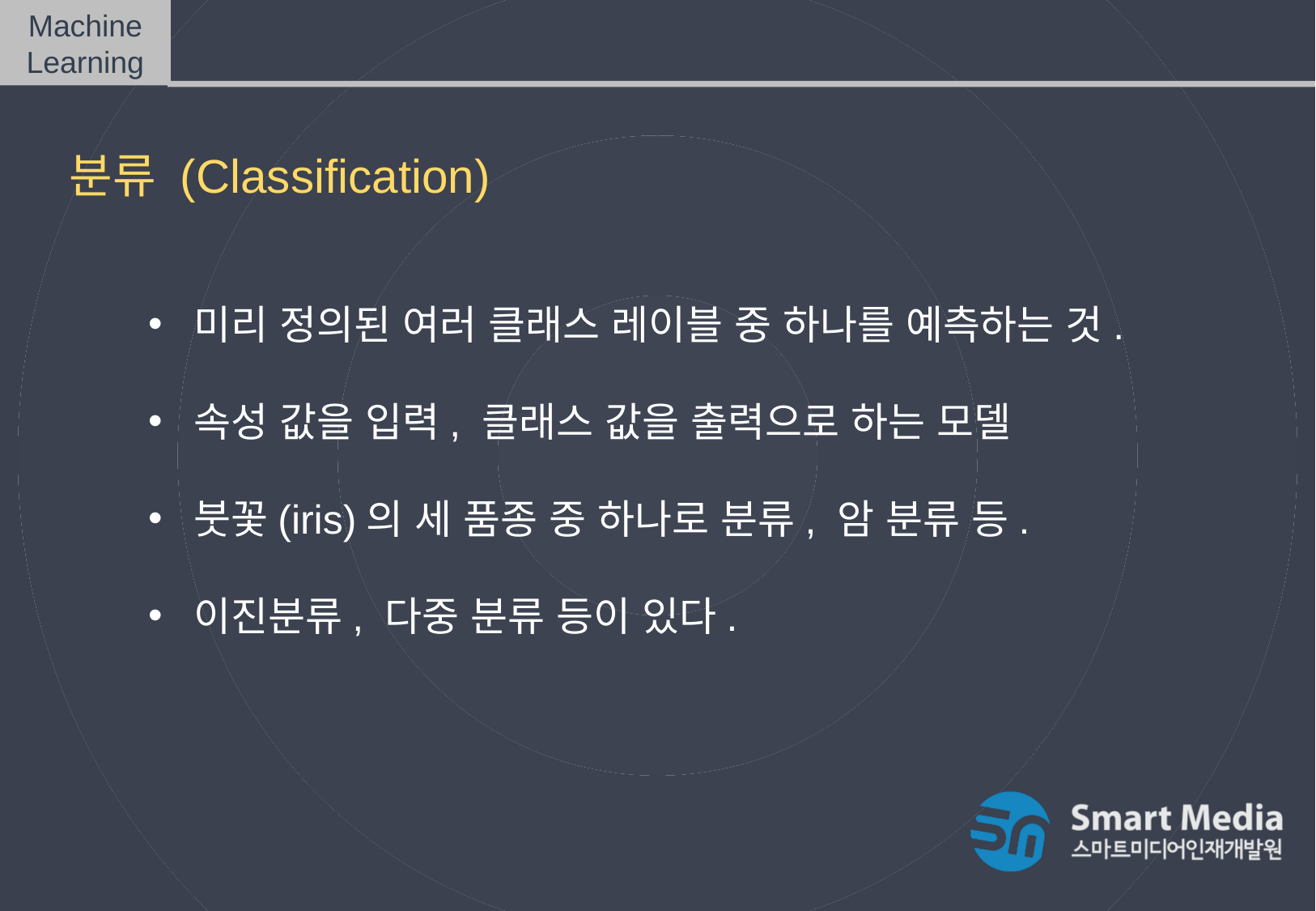

Machine Learning
분류와 회귀

분류 (Classification)
미리 정의된 여러 클래스 레이블 중 하나를 예측하는 것.

속성 값을 입력, 클래스 값을 출력으로 하는 모델

붓꽃(iris)의 세 품종 중 하나로 분류, 암 분류 등.

이진분류, 다중 분류 등이 있다.